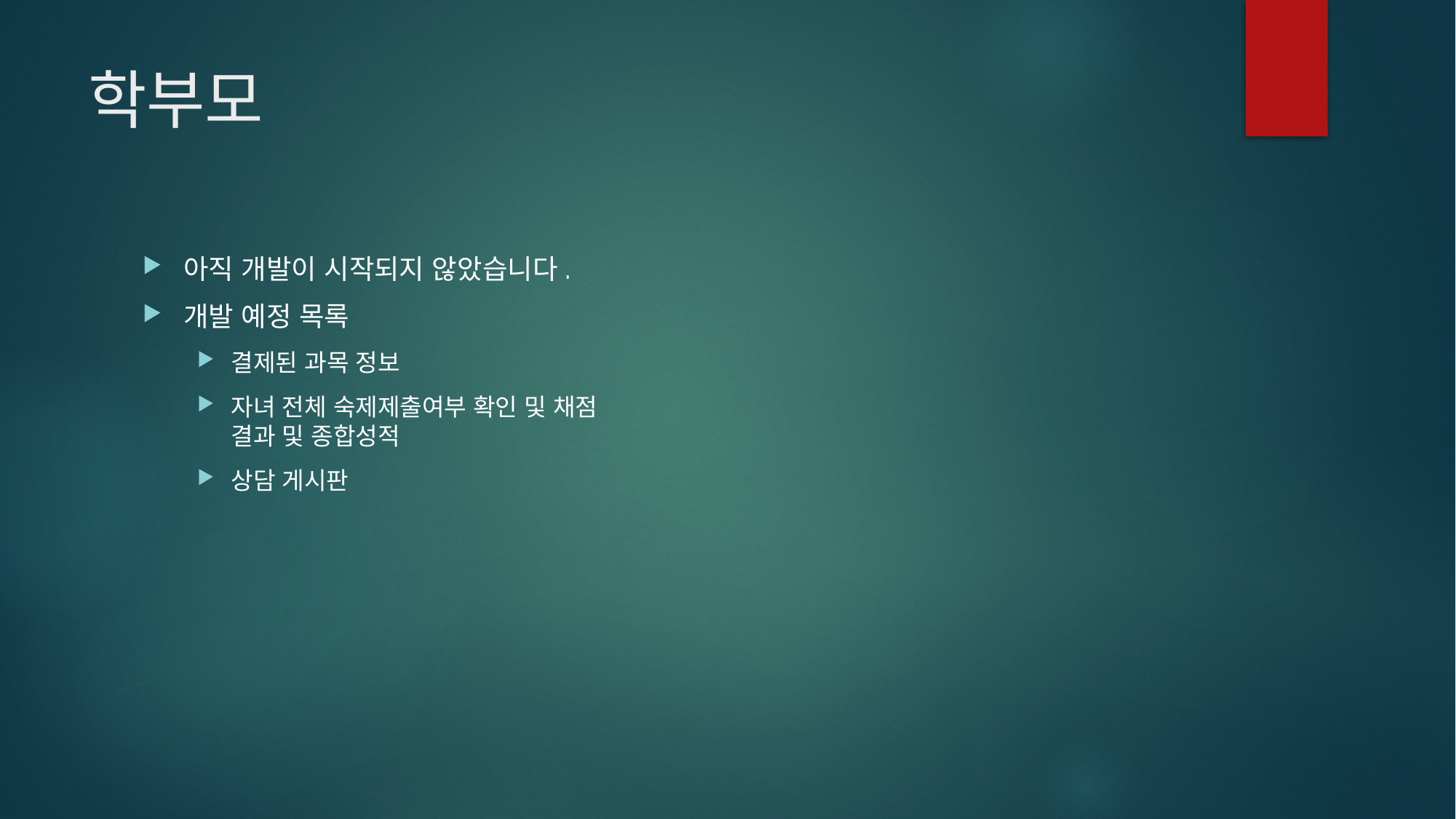

# 학부모
아직 개발이 시작되지 않았습니다.
개발 예정 목록
결제된 과목 정보
자녀 전체 숙제제출여부 확인 및 채점 결과 및 종합성적
상담 게시판